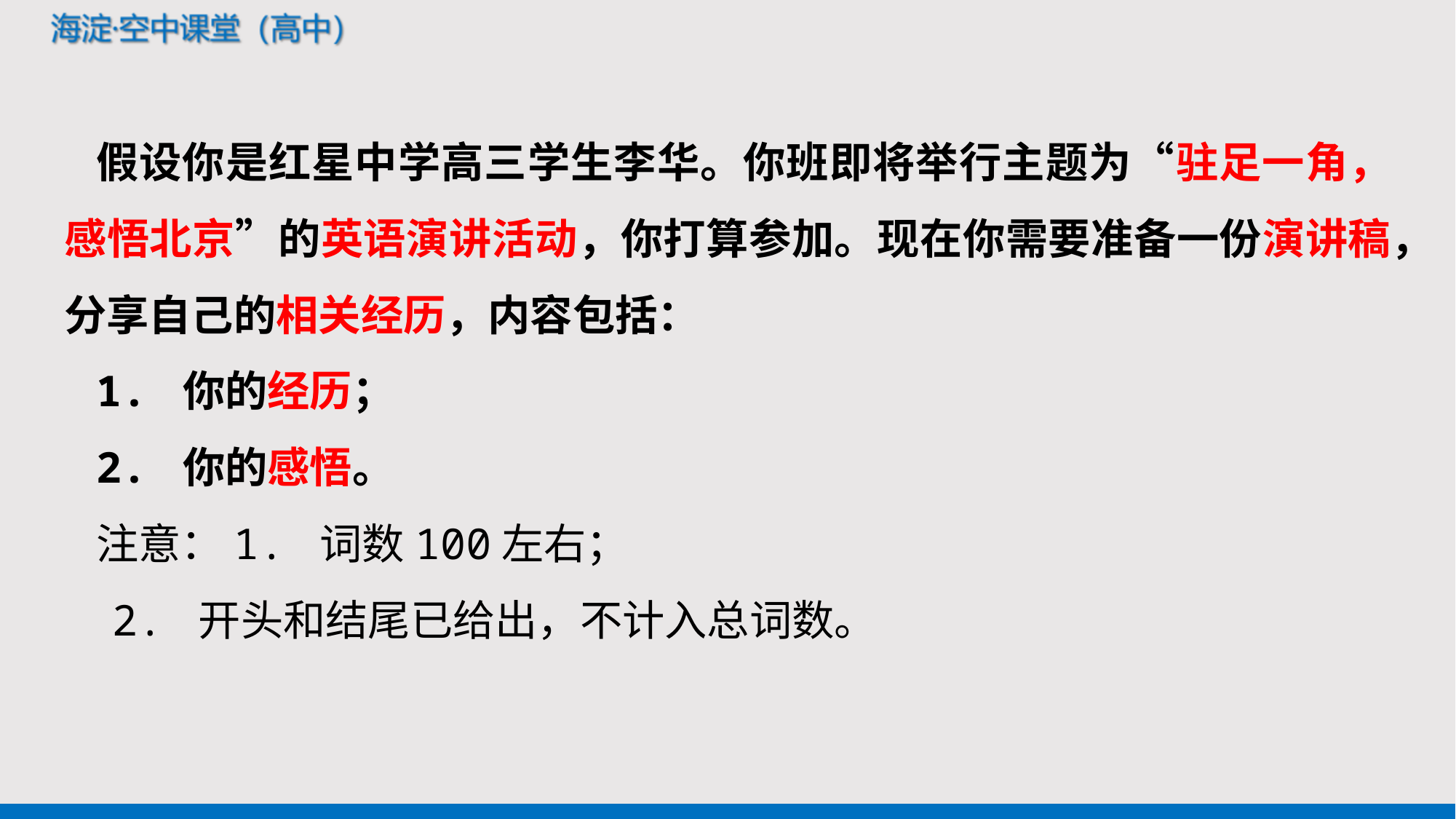

假设你是红星中学高三学生李华。你班即将举行主题为“驻足一角，感悟北京”的英语演讲活动，你打算参加。现在你需要准备一份演讲稿，分享自己的相关经历，内容包括：
1. 你的经历；
2. 你的感悟。
注意：1. 词数100左右；
2. 开头和结尾已给出，不计入总词数。